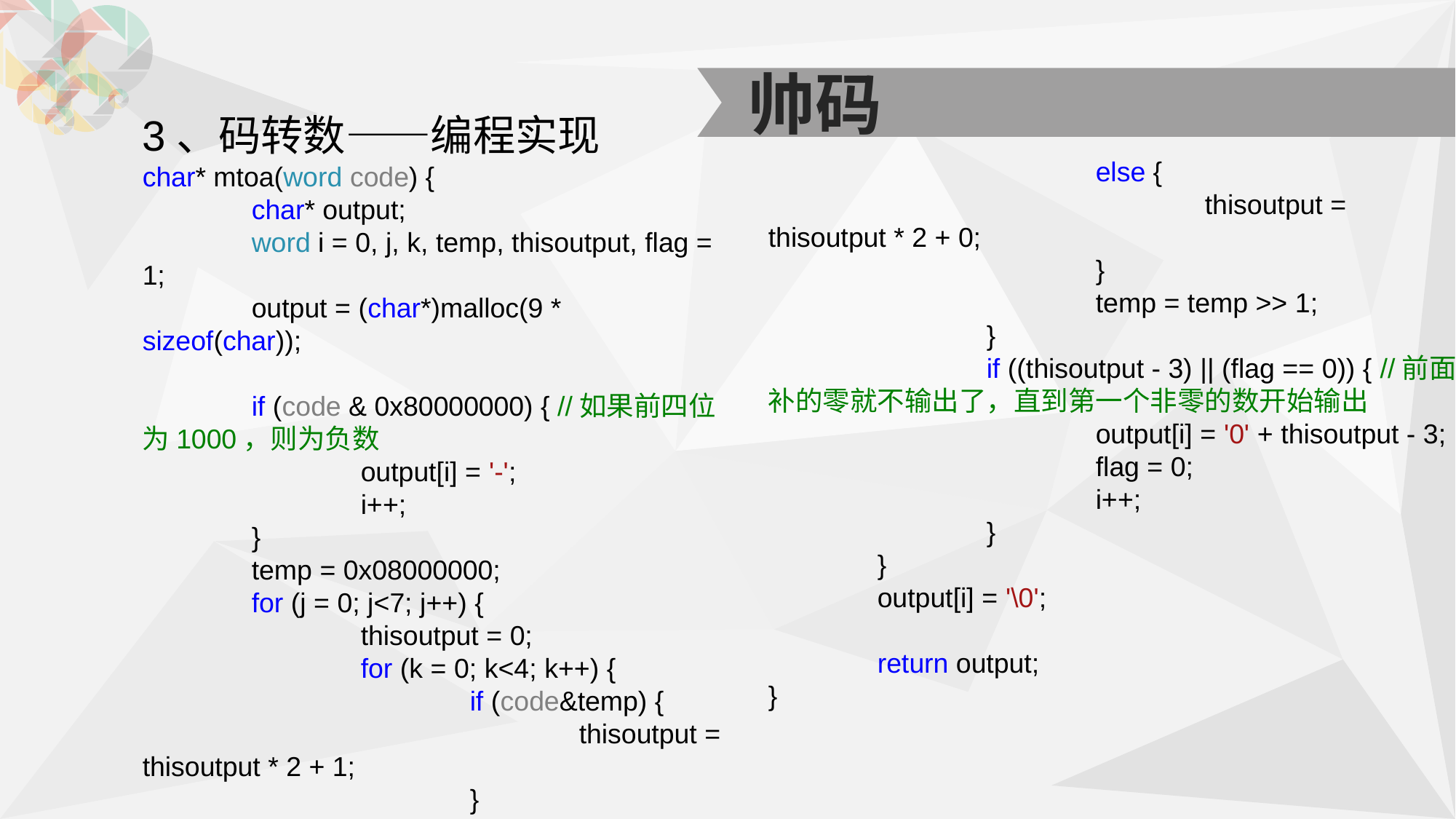

帅码

3、码转数——编程实现
char* mtoa(word code) {
	char* output;
	word i = 0, j, k, temp, thisoutput, flag = 1;
	output = (char*)malloc(9 * sizeof(char));

	if (code & 0x80000000) { //如果前四位为1000，则为负数
		output[i] = '-';
		i++;
	}
	temp = 0x08000000;
	for (j = 0; j<7; j++) {
		thisoutput = 0;
		for (k = 0; k<4; k++) {
			if (code&temp) {
				thisoutput = thisoutput * 2 + 1;
			}
			else {
				thisoutput = thisoutput * 2 + 0;
			}
			temp = temp >> 1;
		}
		if ((thisoutput - 3) || (flag == 0)) { //前面补的零就不输出了，直到第一个非零的数开始输出
			output[i] = '0' + thisoutput - 3;
			flag = 0;
			i++;
		}
	}
	output[i] = '\0';

	return output;
}